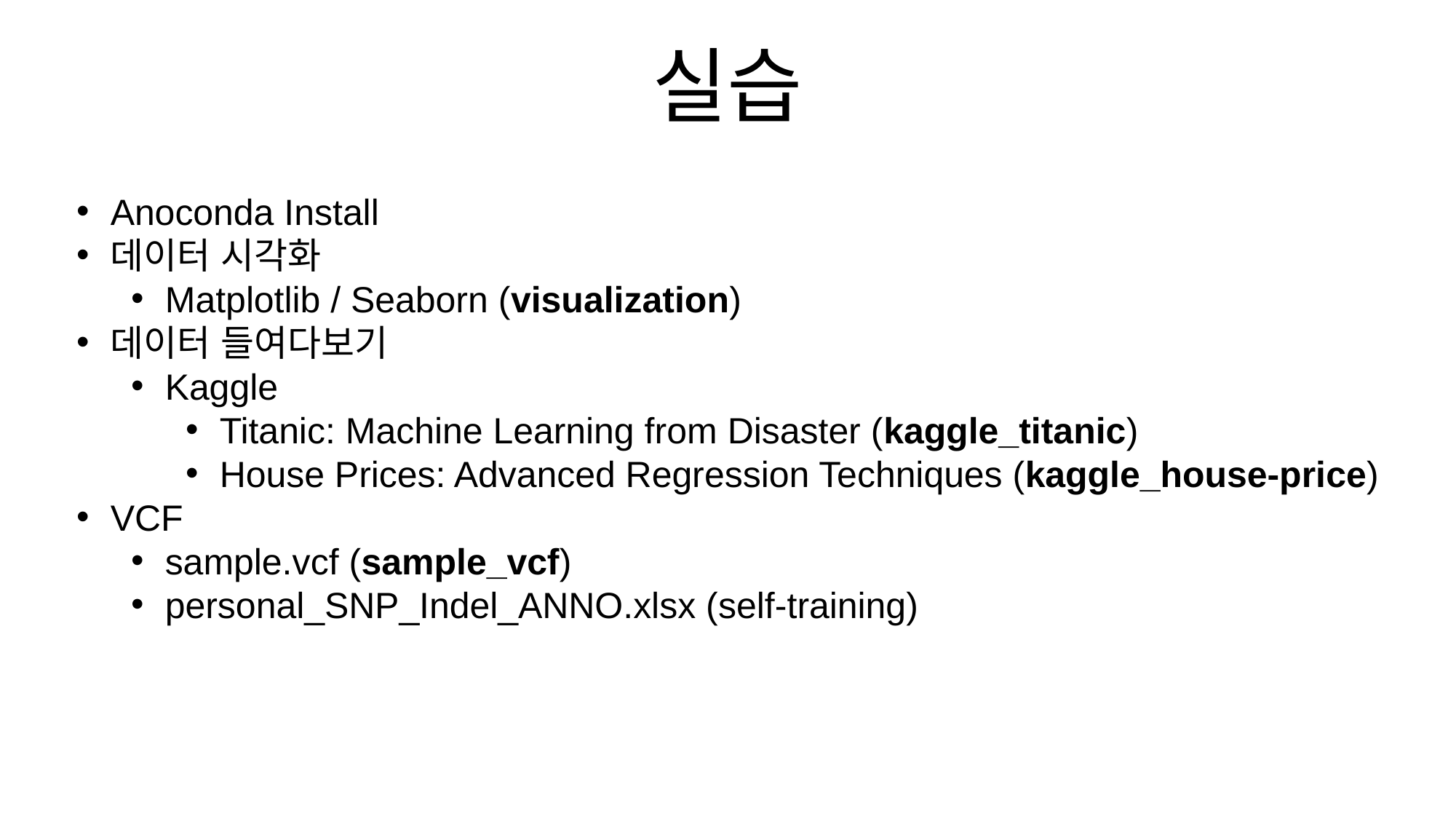

실습
Anoconda Install
데이터 시각화
Matplotlib / Seaborn (visualization)
데이터 들여다보기
Kaggle
Titanic: Machine Learning from Disaster (kaggle_titanic)
House Prices: Advanced Regression Techniques (kaggle_house-price)
VCF
sample.vcf (sample_vcf)
personal_SNP_Indel_ANNO.xlsx (self-training)